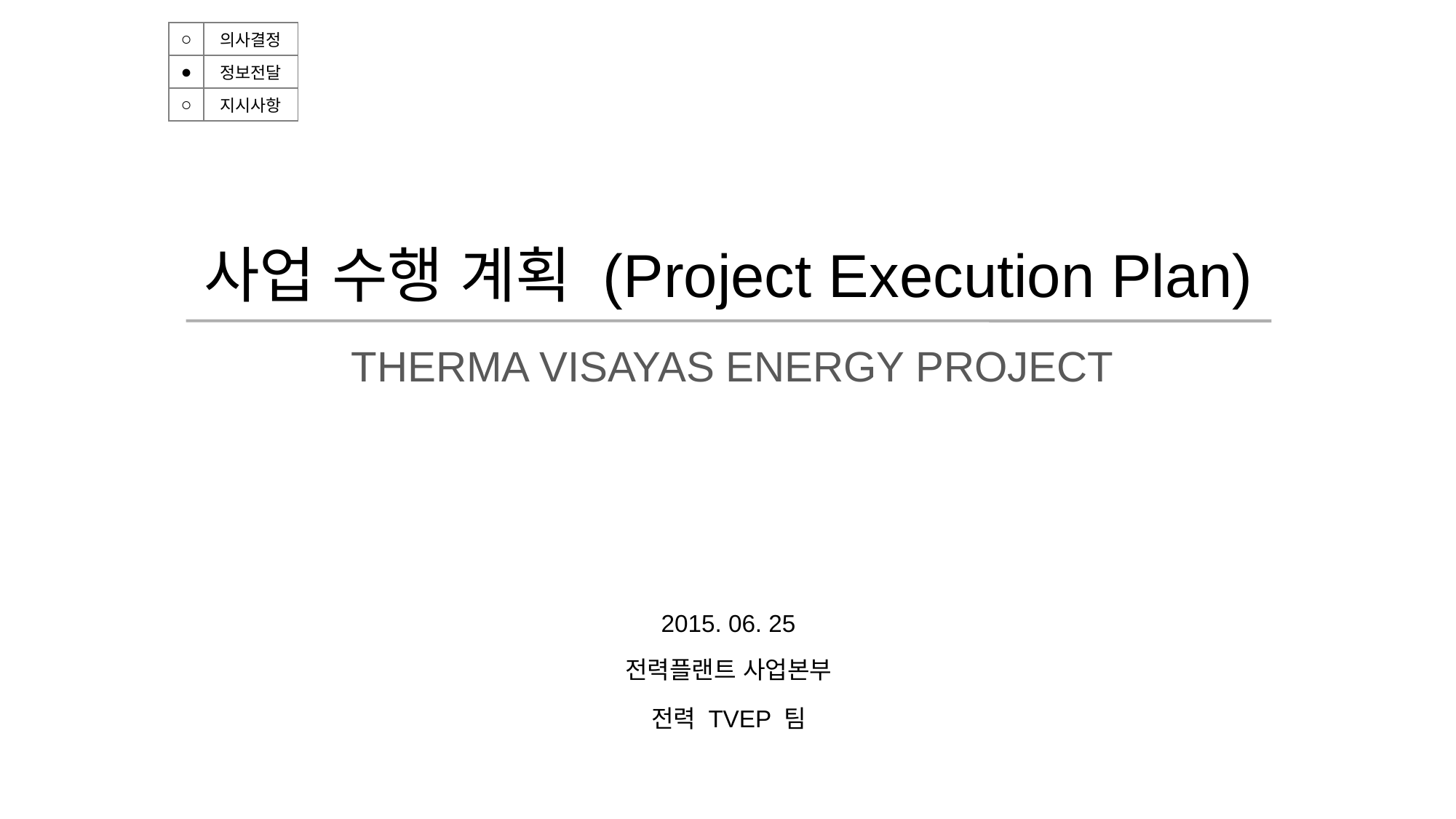

| ○ | 의사결정 |
| --- | --- |
| ● | 정보전달 |
| ○ | 지시사항 |
사업 수행 계획 (Project Execution Plan)

THERMA VISAYAS ENERGY PROJECT
2015. 06. 25
전력플랜트 사업본부
전력 TVEP 팀